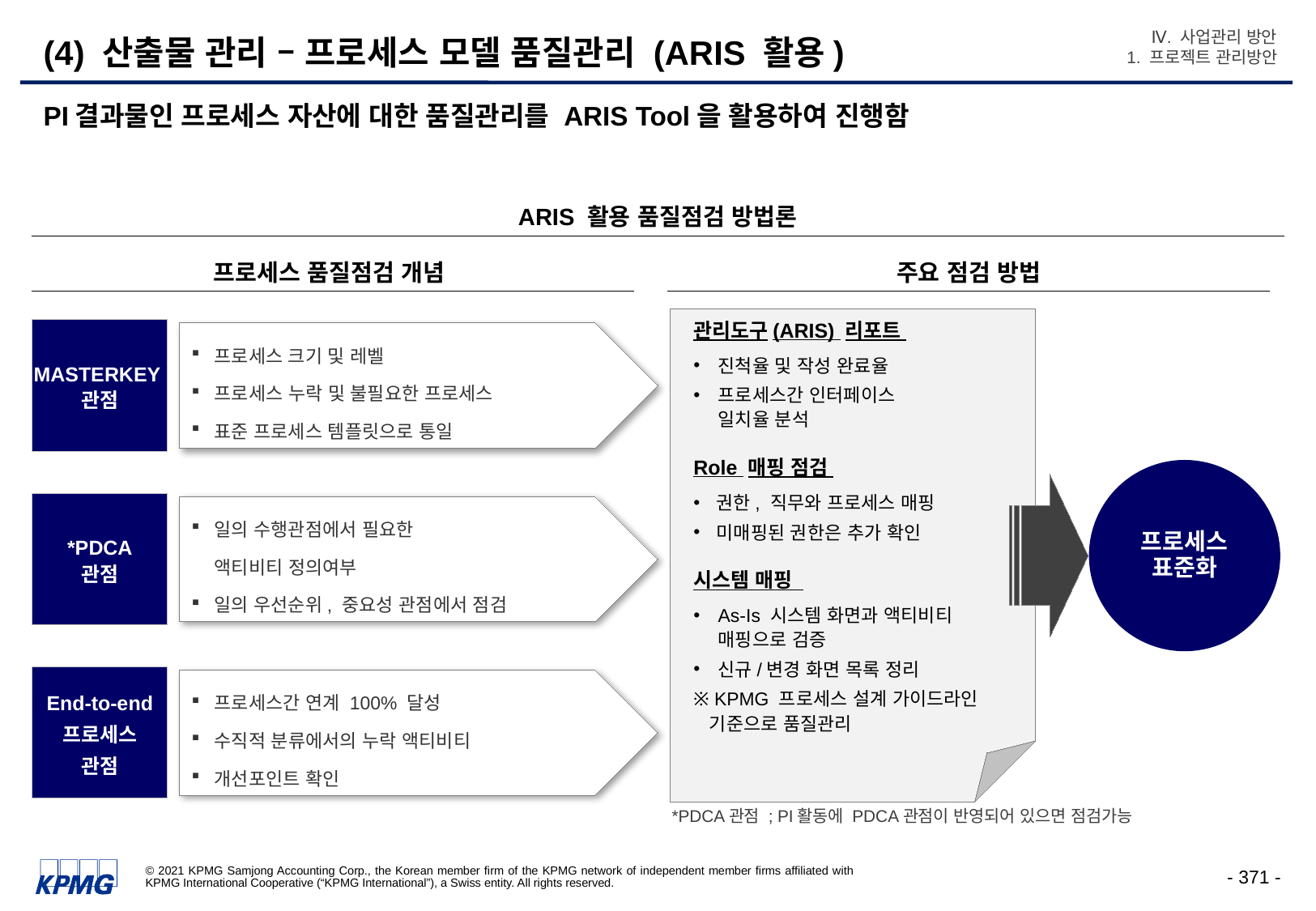

Ⅳ. 사업관리 방안
1. 프로젝트 관리방안
# (4) 산출물 관리 – 프로세스 모델 품질관리 (ARIS 활용)
PI결과물인 프로세스 자산에 대한 품질관리를 ARIS Tool을 활용하여 진행함
ARIS 활용 품질점검 방법론
프로세스 품질점검 개념
주요 점검 방법
관리도구(ARIS) 리포트
진척율 및 작성 완료율
프로세스간 인터페이스
일치율 분석
Role 매핑 점검
권한, 직무와 프로세스 매핑
미매핑된 권한은 추가 확인
시스템 매핑
As-Is 시스템 화면과 액티비티 매핑으로 검증
신규/변경 화면 목록 정리
※ KPMG 프로세스 설계 가이드라인
   기준으로 품질관리
MASTERKEY
관점
프로세스 크기 및 레벨
프로세스 누락 및 불필요한 프로세스
표준 프로세스 템플릿으로 통일

프로세스
표준화

*PDCA
관점
일의 수행관점에서 필요한
액티비티 정의여부
일의 우선순위, 중요성 관점에서 점검
End-to-end
프로세스
관점
프로세스간 연계 100% 달성
수직적 분류에서의 누락 액티비티
개선포인트 확인
*PDCA관점 ; PI활동에 PDCA관점이 반영되어 있으면 점검가능